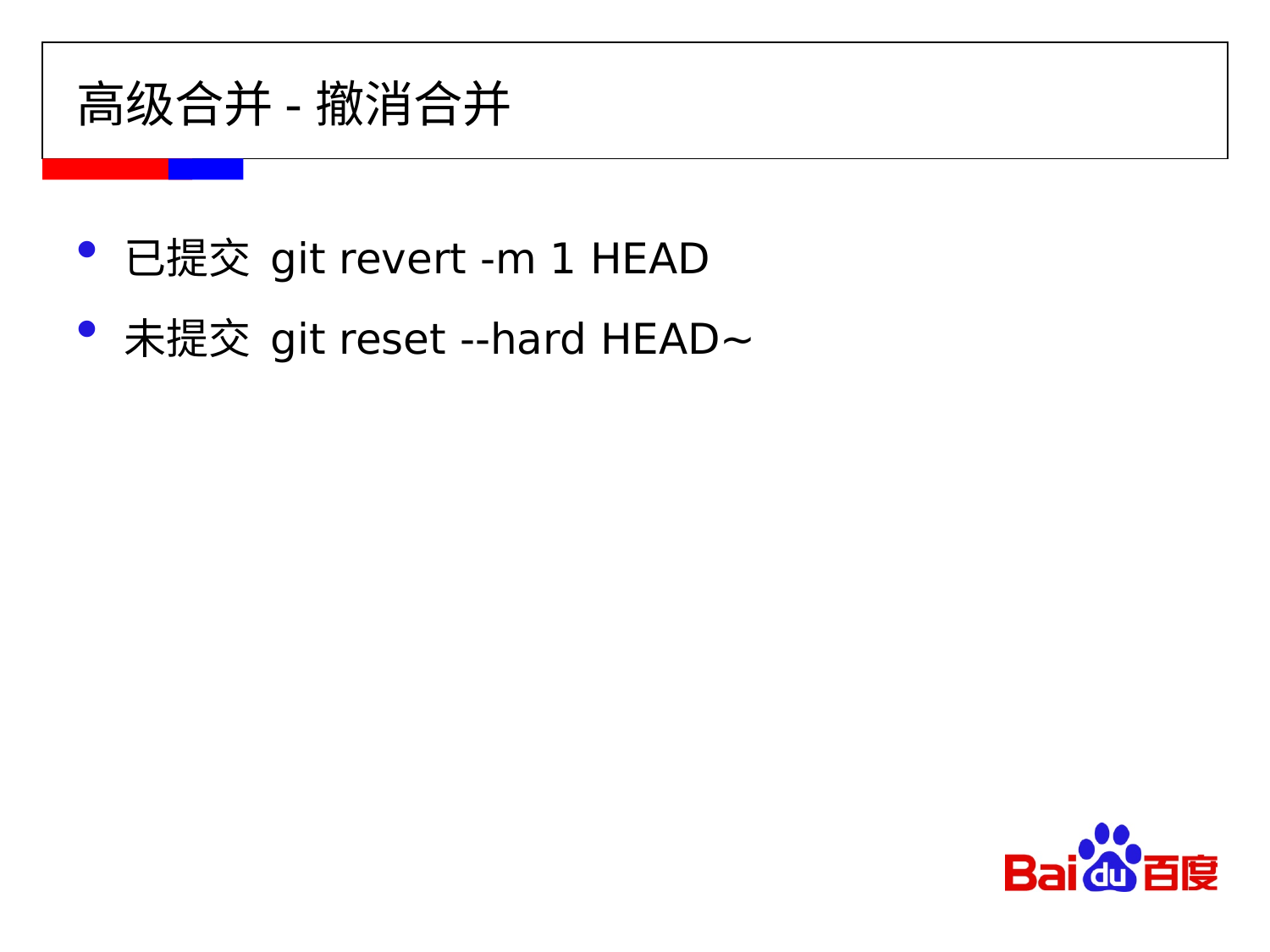

# 高级合并-撤消合并
已提交 git revert -m 1 HEAD
未提交 git reset --hard HEAD~